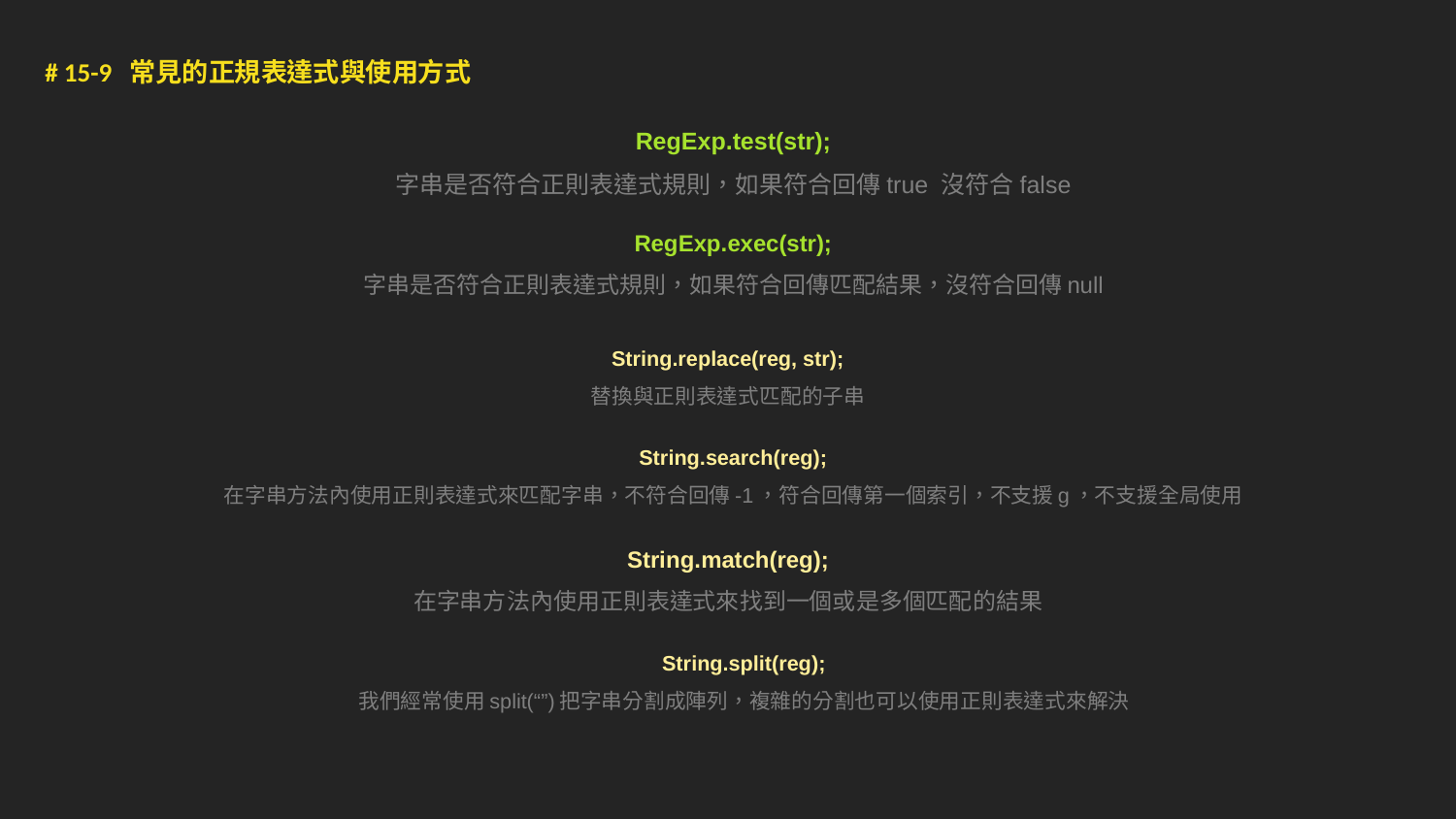

# 15-9  常見的正規表達式與使用方式
RegExp.test(str);
字串是否符合正則表達式規則，如果符合回傳true 沒符合false
RegExp.exec(str);
字串是否符合正則表達式規則，如果符合回傳匹配結果，沒符合回傳null
String.replace(reg, str);
替換與正則表達式匹配的子串
String.search(reg);
在字串方法內使用正則表達式來匹配字串，不符合回傳-1，符合回傳第一個索引，不支援g，不支援全局使用
String.match(reg);
在字串方法內使用正則表達式來找到一個或是多個匹配的結果
String.split(reg);
我們經常使用split(“”)把字串分割成陣列，複雜的分割也可以使用正則表達式來解決